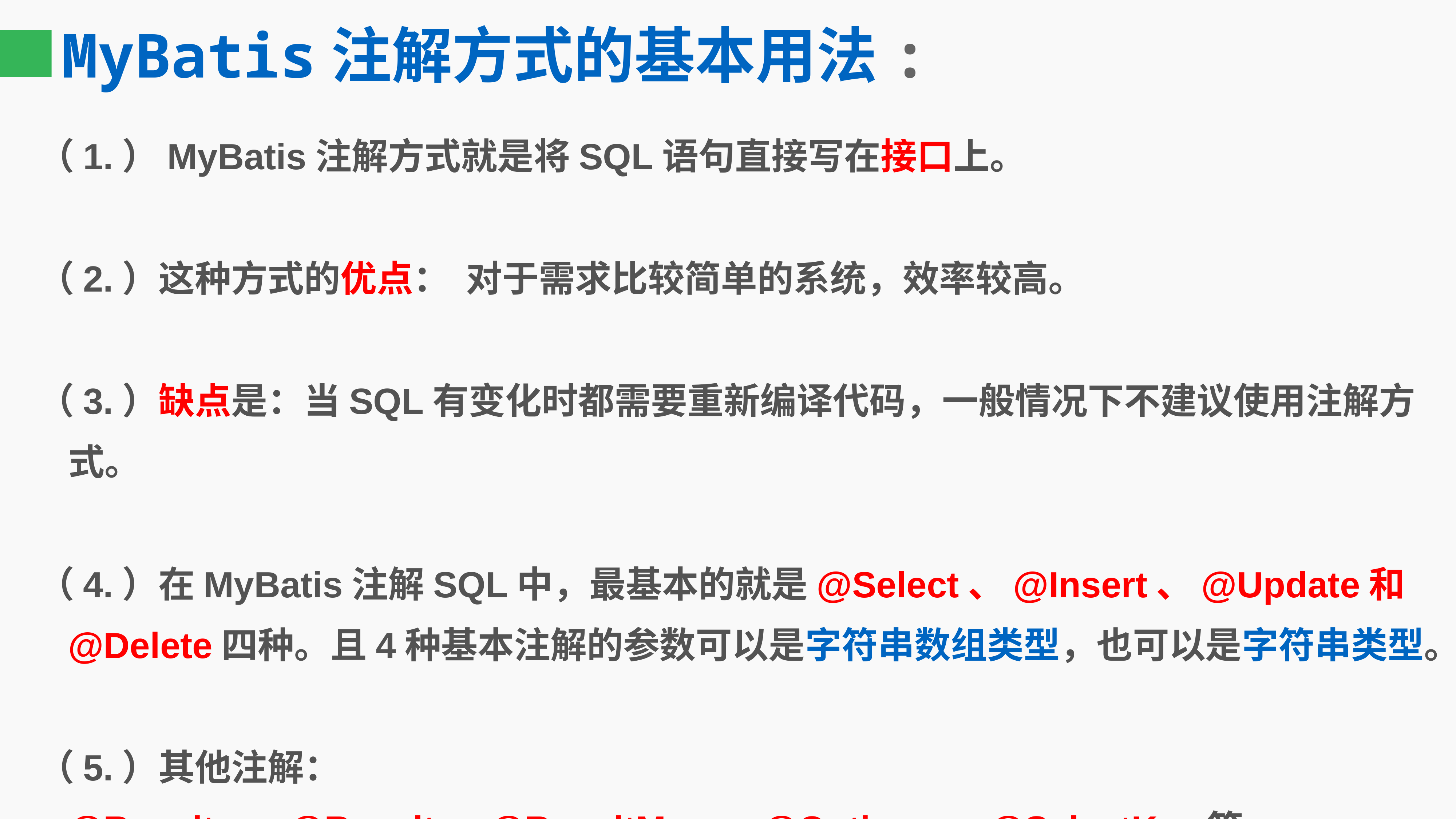

# MyBatis注解方式的基本用法:
（1.）MyBatis注解方式就是将SQL语句直接写在接口上。

（2.）这种方式的优点：  对于需求比较简单的系统，效率较高。

（3.）缺点是：当SQL有变化时都需要重新编译代码，一般情况下不建议使用注解方式。

（4.）在MyBatis注解SQL中，最基本的就是@Select、@Insert、@Update和@Delete四种。且4种基本注解的参数可以是字符串数组类型，也可以是字符串类型。

（5.）其他注解：@Results，@Result，@ResultMap，@Options，@SelectKey等。